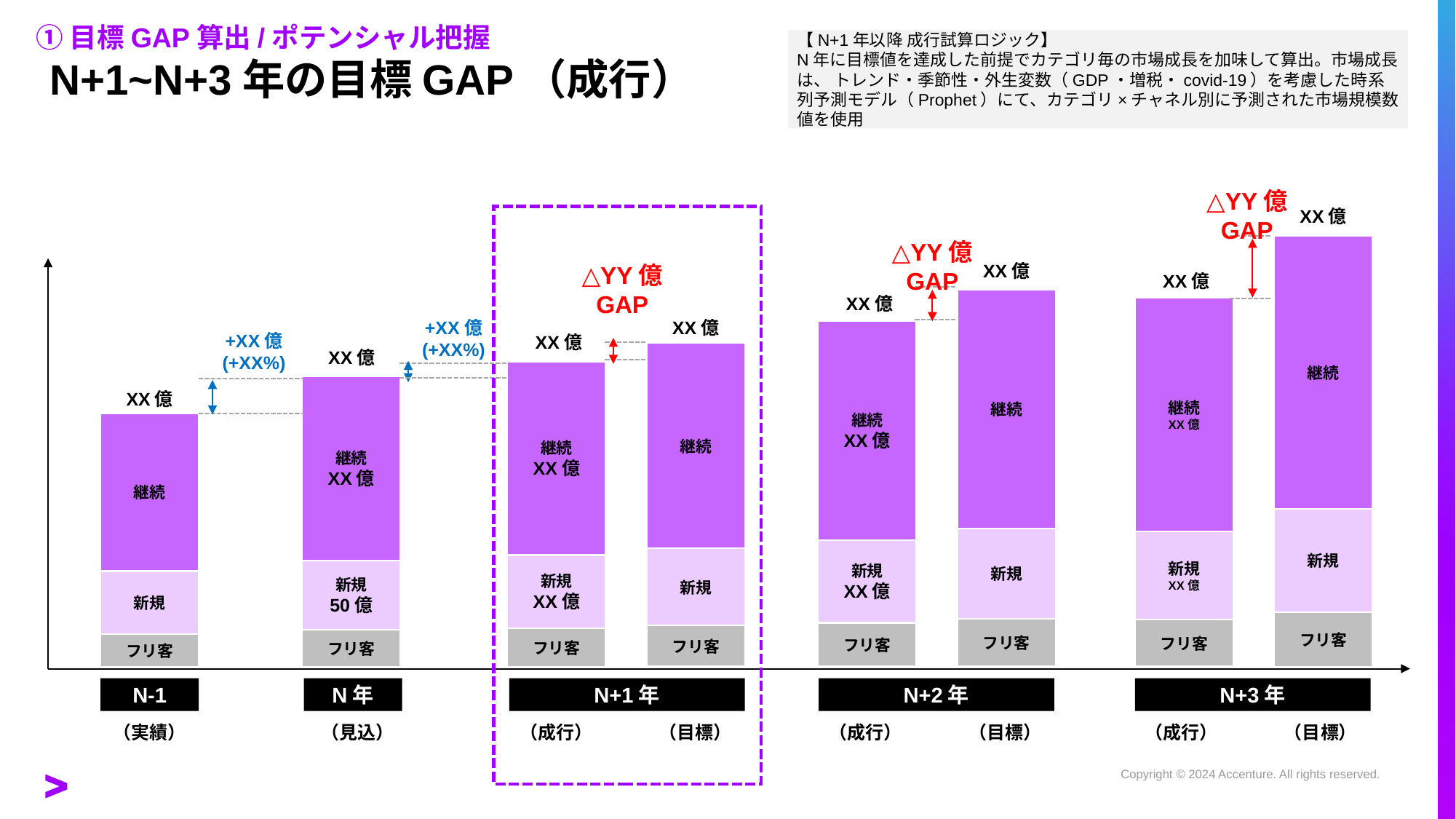

①目標GAP算出/ポテンシャル把握
【N+1年以降 成行試算ロジック】
N年に目標値を達成した前提でカテゴリ毎の市場成長を加味して算出。市場成長は、 トレンド・季節性・外生変数（GDP・増税・covid-19）を考慮した時系列予測モデル（Prophet）にて、カテゴリ×チャネル別に予測された市場規模数値を使用
# N+1~N+3年の目標GAP（成行）
△YY億
GAP
XX億

△YY億
GAP
継続
新規
フリ客
XX億
△YY億
GAP
XX億
XX億
継続
新規
フリ客
継続
XX億
新規
XX億
フリ客
+XX億
(+XX%)
XX億
+XX億
(+XX%)
継続
XX億
新規
XX億
フリ客
XX億
XX億
継続
新規
フリ客
継続
XX億
新規
XX億
フリ客
継続
XX億
新規
50億
フリ客
XX億
継続
新規
フリ客
N-1
N年
N+1年
N+2年
N+3年
（実績）
（見込）
（成行）
（目標）
（成行）
（目標）
（成行）
（目標）